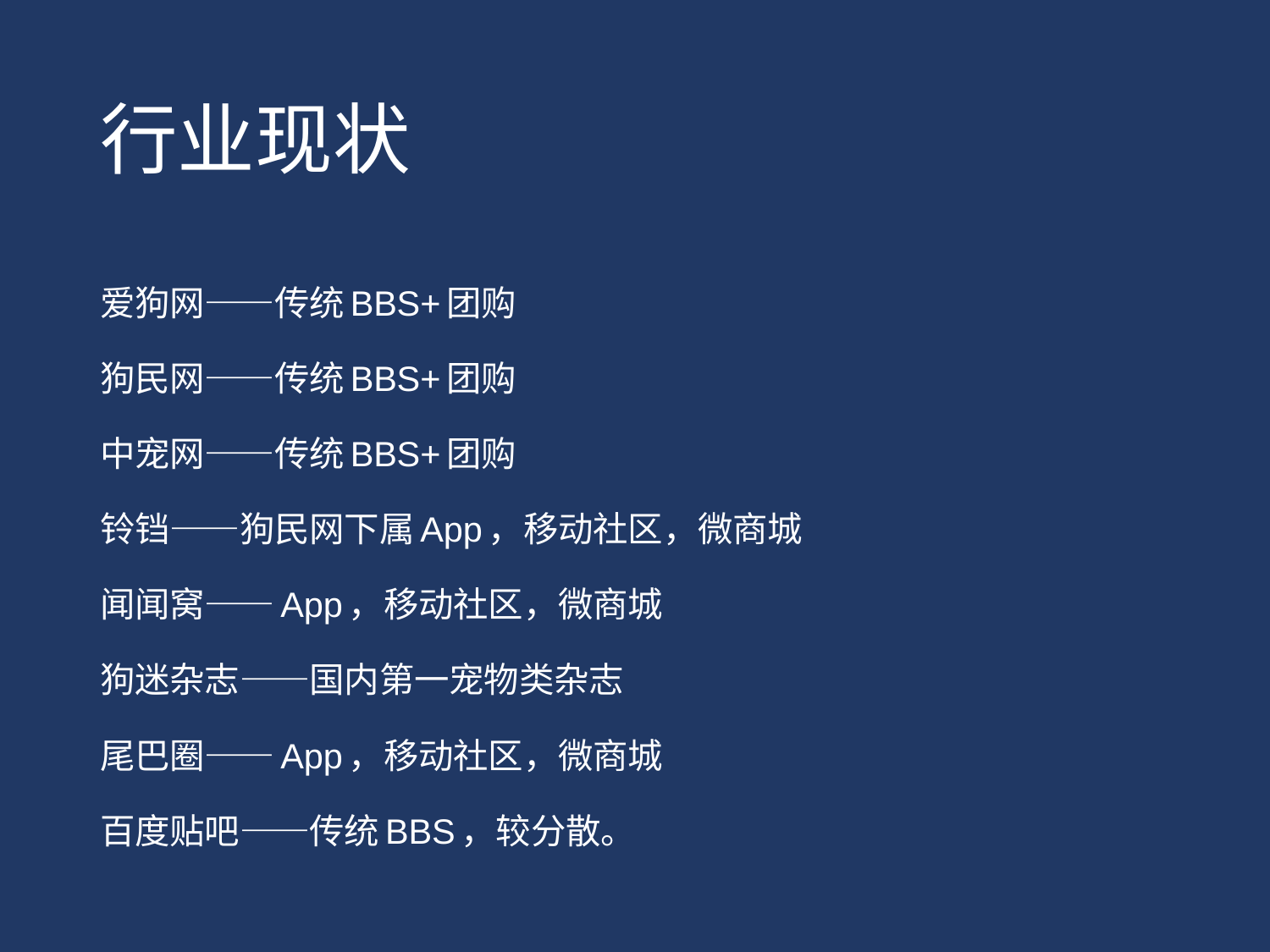

# 行业现状
爱狗网——传统BBS+团购
狗民网——传统BBS+团购
中宠网——传统BBS+团购
铃铛——狗民网下属App，移动社区，微商城
闻闻窝——App，移动社区，微商城
狗迷杂志——国内第一宠物类杂志
尾巴圈——App，移动社区，微商城
百度贴吧——传统BBS，较分散。